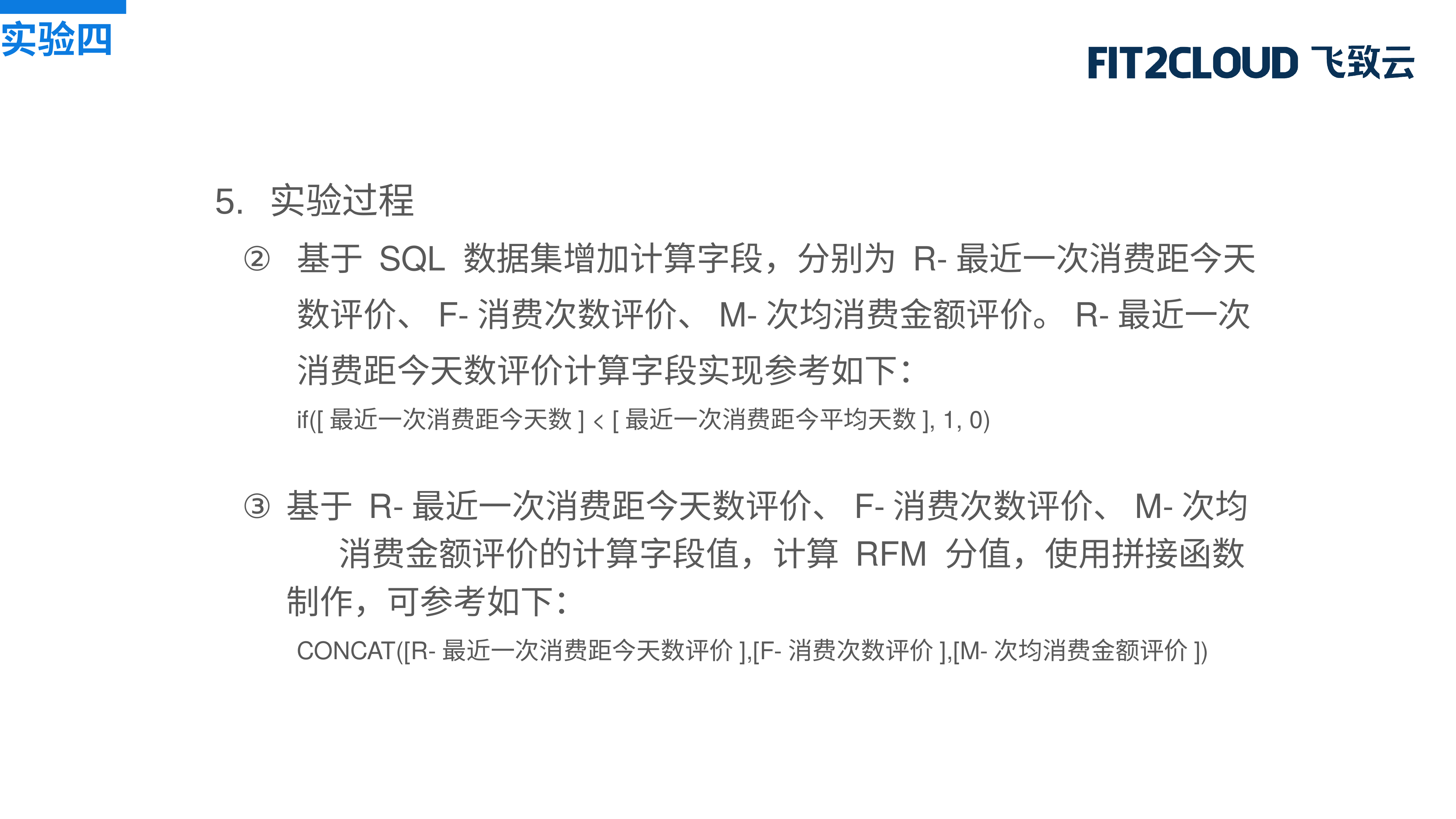

实验四
实验过程
基于 SQL 数据集增加计算字段，分别为 R-最近一次消费距今天数评价、F-消费次数评价、M-次均消费金额评价。R-最近一次消费距今天数评价计算字段实现参考如下：
if([最近一次消费距今天数] < [最近一次消费距今平均天数], 1, 0)

基于 R-最近一次消费距今天数评价、F-消费次数评价、M-次均         消费金额评价的计算字段值，计算 RFM 分值，使用拼接函数制作，可参考如下：
CONCAT([R-最近一次消费距今天数评价],[F-消费次数评价],[M-次均消费金额评价])